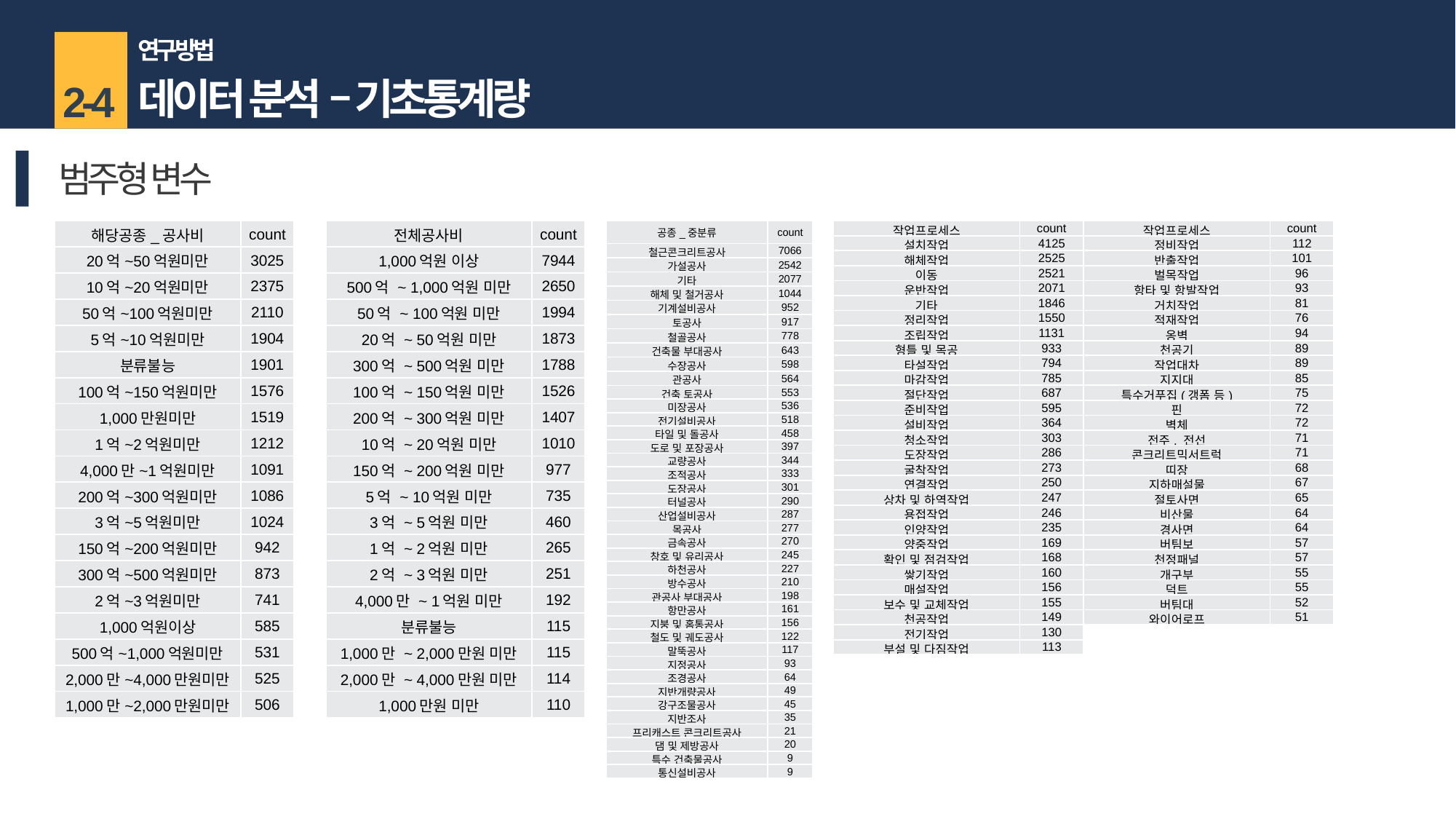

연구 방법

데이터 분석 – 기초통계량
2-4

범주형 변수
| 전체공사비 | count |
| --- | --- |
| 1,000억원 이상 | 7944 |
| 500억 ~ 1,000억원 미만 | 2650 |
| 50억 ~ 100억원 미만 | 1994 |
| 20억 ~ 50억원 미만 | 1873 |
| 300억 ~ 500억원 미만 | 1788 |
| 100억 ~ 150억원 미만 | 1526 |
| 200억 ~ 300억원 미만 | 1407 |
| 10억 ~ 20억원 미만 | 1010 |
| 150억 ~ 200억원 미만 | 977 |
| 5억 ~ 10억원 미만 | 735 |
| 3억 ~ 5억원 미만 | 460 |
| 1억 ~ 2억원 미만 | 265 |
| 2억 ~ 3억원 미만 | 251 |
| 4,000만 ~ 1억원 미만 | 192 |
| 분류불능 | 115 |
| 1,000만 ~ 2,000만원 미만 | 115 |
| 2,000만 ~ 4,000만원 미만 | 114 |
| 1,000만원 미만 | 110 |
| 공종\_중분류 | count |
| --- | --- |
| 철근콘크리트공사 | 7066 |
| 가설공사 | 2542 |
| 기타 | 2077 |
| 해체 및 철거공사 | 1044 |
| 기계설비공사 | 952 |
| 토공사 | 917 |
| 철골공사 | 778 |
| 건축물 부대공사 | 643 |
| 수장공사 | 598 |
| 관공사 | 564 |
| 건축 토공사 | 553 |
| 미장공사 | 536 |
| 전기설비공사 | 518 |
| 타일 및 돌공사 | 458 |
| 도로 및 포장공사 | 397 |
| 교량공사 | 344 |
| 조적공사 | 333 |
| 도장공사 | 301 |
| 터널공사 | 290 |
| 산업설비공사 | 287 |
| 목공사 | 277 |
| 금속공사 | 270 |
| 창호 및 유리공사 | 245 |
| 하천공사 | 227 |
| 방수공사 | 210 |
| 관공사 부대공사 | 198 |
| 항만공사 | 161 |
| 지붕 및 홈통공사 | 156 |
| 철도 및 궤도공사 | 122 |
| 말뚝공사 | 117 |
| 지정공사 | 93 |
| 조경공사 | 64 |
| 지반개량공사 | 49 |
| 강구조물공사 | 45 |
| 지반조사 | 35 |
| 프리캐스트 콘크리트공사 | 21 |
| 댐 및 제방공사 | 20 |
| 특수 건축물공사 | 9 |
| 통신설비공사 | 9 |
| 작업프로세스 | count |
| --- | --- |
| 설치작업 | 4125 |
| 해체작업 | 2525 |
| 이동 | 2521 |
| 운반작업 | 2071 |
| 기타 | 1846 |
| 정리작업 | 1550 |
| 조립작업 | 1131 |
| 형틀 및 목공 | 933 |
| 타설작업 | 794 |
| 마감작업 | 785 |
| 절단작업 | 687 |
| 준비작업 | 595 |
| 설비작업 | 364 |
| 청소작업 | 303 |
| 도장작업 | 286 |
| 굴착작업 | 273 |
| 연결작업 | 250 |
| 상차 및 하역작업 | 247 |
| 용접작업 | 246 |
| 인양작업 | 235 |
| 양중작업 | 169 |
| 확인 및 점검작업 | 168 |
| 쌓기작업 | 160 |
| 매설작업 | 156 |
| 보수 및 교체작업 | 155 |
| 천공작업 | 149 |
| 전기작업 | 130 |
| 부설 및 다짐작업 | 113 |
| 작업프로세스 | count |
| --- | --- |
| 정비작업 | 112 |
| 반출작업 | 101 |
| 벌목작업 | 96 |
| 항타 및 항발작업 | 93 |
| 거치작업 | 81 |
| 적재작업 | 76 |
| 옹벽 | 94 |
| 천공기 | 89 |
| 작업대차 | 89 |
| 지지대 | 85 |
| 특수거푸집(갱폼 등) | 75 |
| 핀 | 72 |
| 벽체 | 72 |
| 전주, 전선 | 71 |
| 콘크리트믹서트럭 | 71 |
| 띠장 | 68 |
| 지하매설물 | 67 |
| 절토사면 | 65 |
| 비산물 | 64 |
| 경사면 | 64 |
| 버팀보 | 57 |
| 천정패널 | 57 |
| 개구부 | 55 |
| 덕트 | 55 |
| 버팀대 | 52 |
| 와이어로프 | 51 |
| 해당공종\_공사비 | count |
| --- | --- |
| 20억~50억원미만 | 3025 |
| 10억~20억원미만 | 2375 |
| 50억~100억원미만 | 2110 |
| 5억~10억원미만 | 1904 |
| 분류불능 | 1901 |
| 100억~150억원미만 | 1576 |
| 1,000만원미만 | 1519 |
| 1억~2억원미만 | 1212 |
| 4,000만~1억원미만 | 1091 |
| 200억~300억원미만 | 1086 |
| 3억~5억원미만 | 1024 |
| 150억~200억원미만 | 942 |
| 300억~500억원미만 | 873 |
| 2억~3억원미만 | 741 |
| 1,000억원이상 | 585 |
| 500억~1,000억원미만 | 531 |
| 2,000만~4,000만원미만 | 525 |
| 1,000만~2,000만원미만 | 506 |